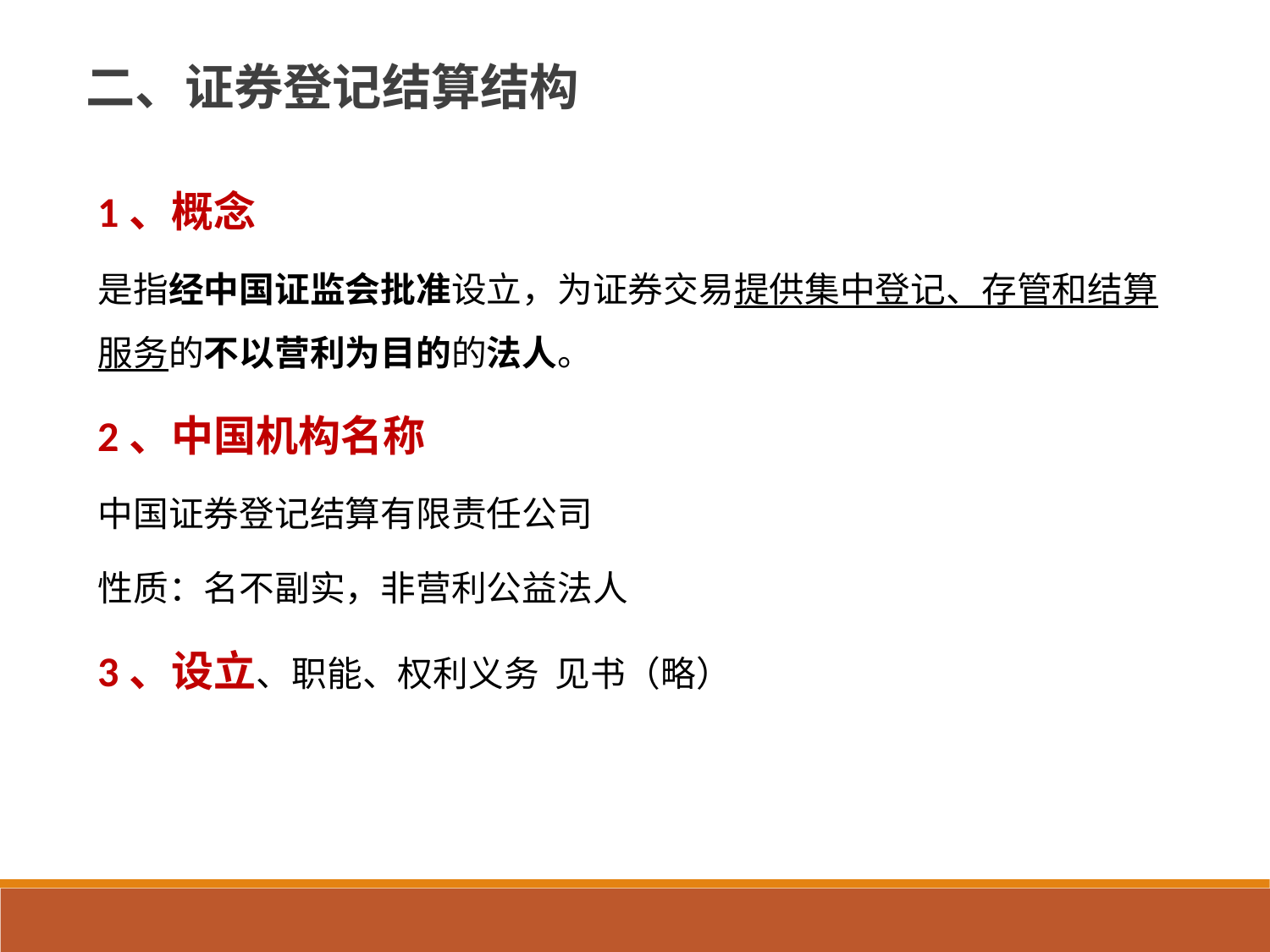

二、证券登记结算结构

1、概念
是指经中国证监会批准设立，为证券交易提供集中登记、存管和结算服务的不以营利为目的的法人。
2、中国机构名称
中国证券登记结算有限责任公司
性质：名不副实，非营利公益法人
3、设立、职能、权利义务  见书（略）